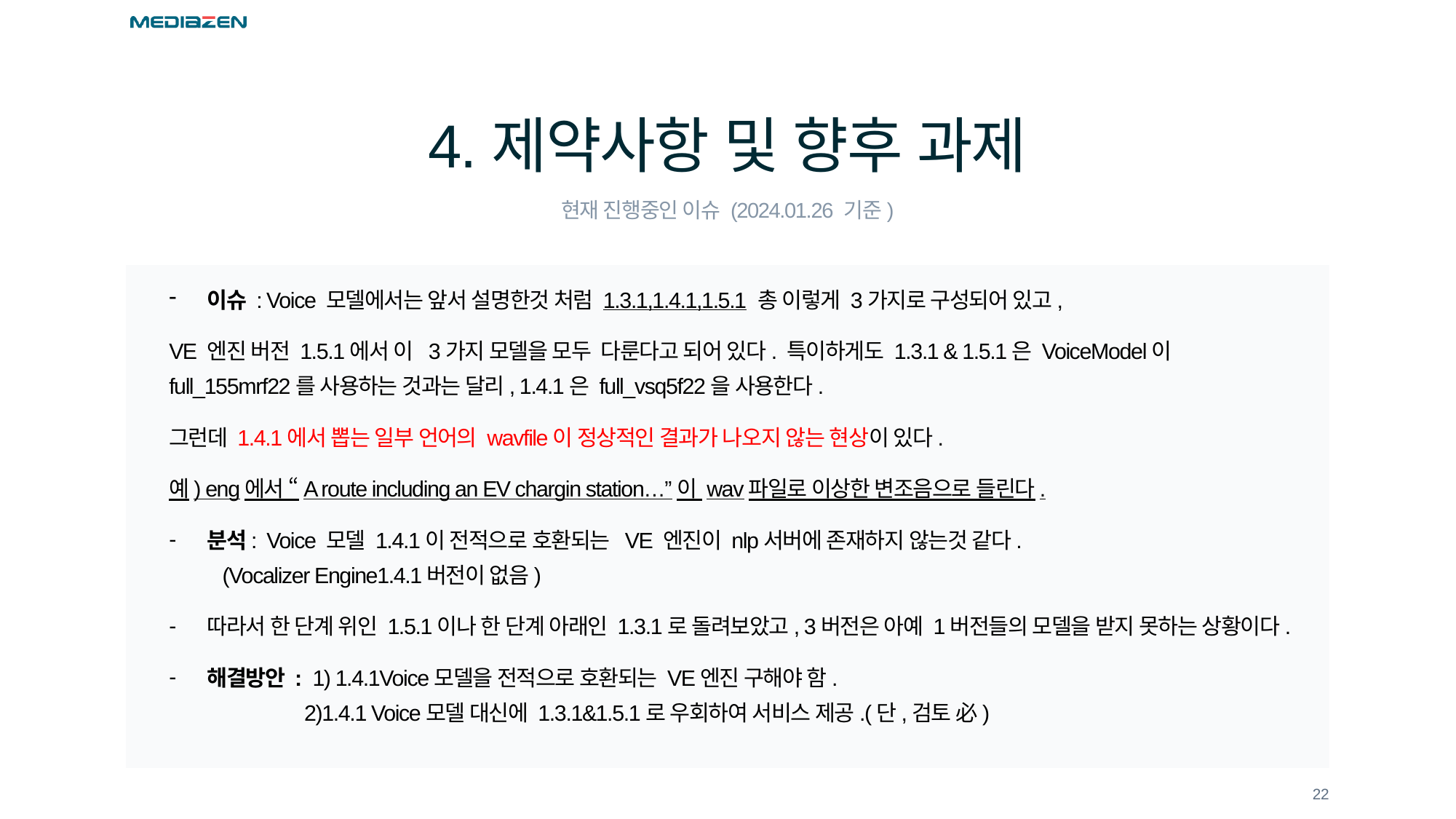

# 4.제약사항 및 향후 과제
현재 진행중인 이슈 (2024.01.26 기준)
이슈 : Voice 모델에서는 앞서 설명한것 처럼 1.3.1,1.4.1,1.5.1 총 이렇게 3가지로 구성되어 있고,
VE 엔진 버전 1.5.1에서 이  3가지 모델을 모두  다룬다고 되어 있다. 특이하게도 1.3.1 & 1.5.1은 VoiceModel이 full_155mrf22를 사용하는 것과는 달리, 1.4.1은 full_vsq5f22을 사용한다.
그런데 1.4.1에서 뽑는 일부 언어의 wavfile이 정상적인 결과가 나오지 않는 현상이 있다.
예) eng에서 “A route including an EV chargin station…”이 wav파일로 이상한 변조음으로 들린다.
분석:  Voice 모델 1.4.1이 전적으로 호환되는  VE 엔진이 nlp서버에 존재하지 않는것 같다.
   (Vocalizer Engine1.4.1버전이 없음)
따라서 한 단계 위인 1.5.1이나 한 단계 아래인 1.3.1로 돌려보았고, 3버전은 아예 1버전들의 모델을 받지 못하는 상황이다.
해결방안 :  1) 1.4.1Voice모델을 전적으로 호환되는 VE엔진 구해야 함.
                   2)1.4.1 Voice모델 대신에 1.3.1&1.5.1로 우회하여 서비스 제공.(단,검토 必)

<Example>

22